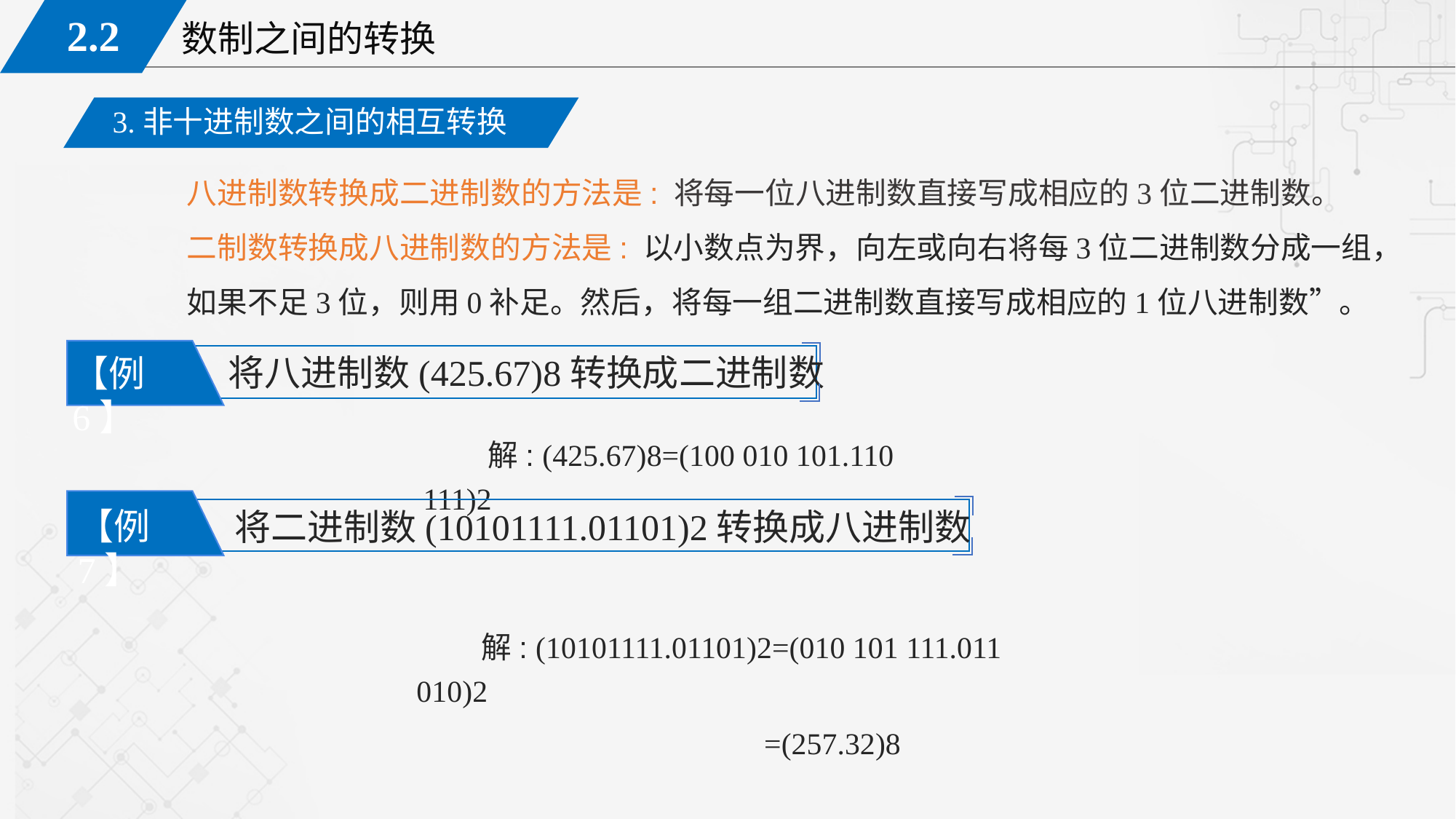

3.非十进制数之间的相互转换

八进制数转换成二进制数的方法是: 将每一位八进制数直接写成相应的3位二进制数。
二制数转换成八进制数的方法是: 以小数点为界，向左或向右将每3位二进制数分成一组，如果不足3位，则用0补足。然后，将每一组二进制数直接写成相应的1位八进制数”。

将八进制数(425.67)8转换成二进制数
【例6】

解: (425.67)8=(100 010 101.110 111)2

【例7】
将二进制数(10101111.01101)2转换成八进制数

解: (10101111.01101)2=(010 101 111.011 010)2
                                     =(257.32)8